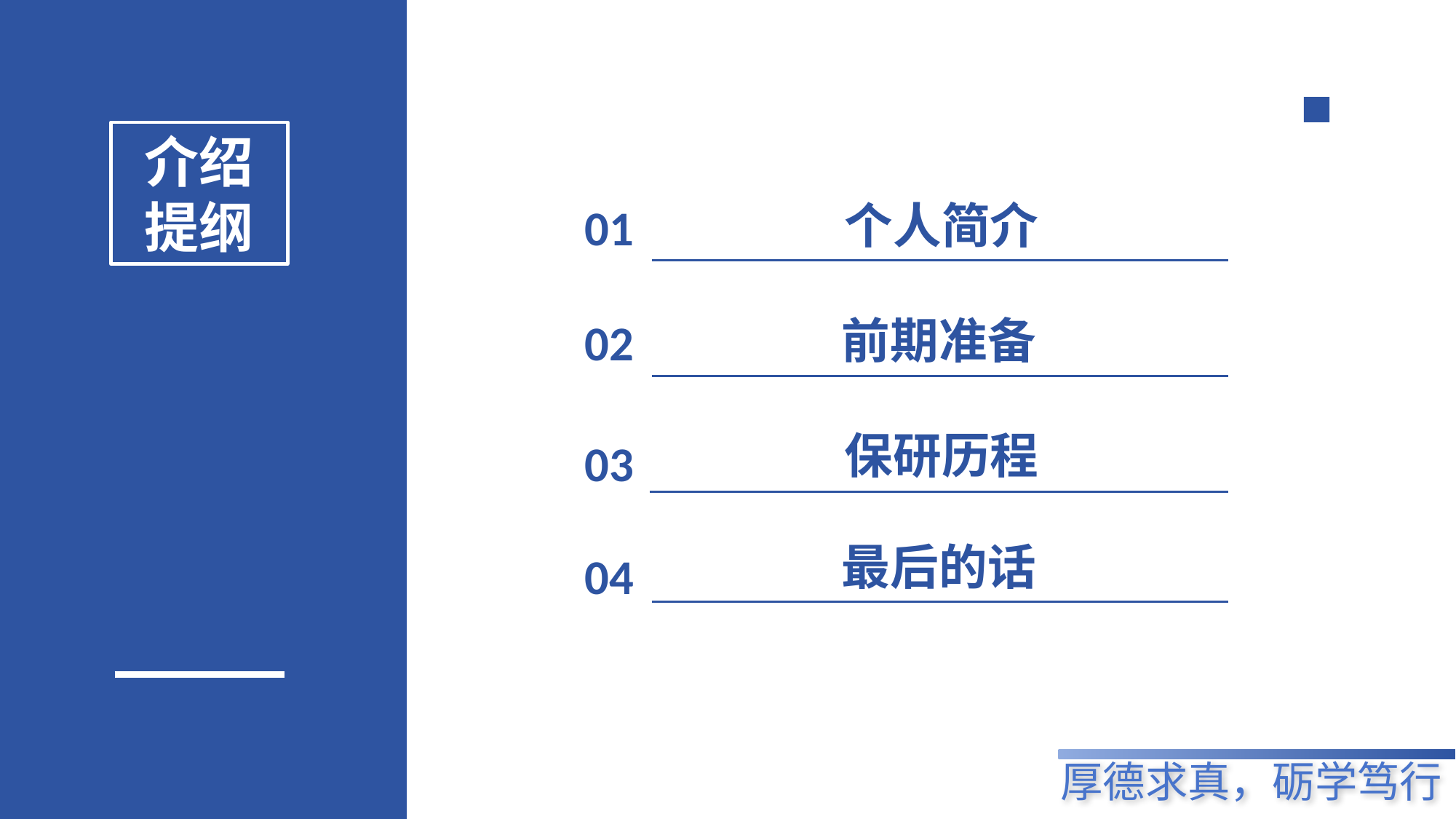

介绍
提纲
个人简介
01
前期准备
02
保研历程
03
最后的话
04
厚德求真，砺学笃行